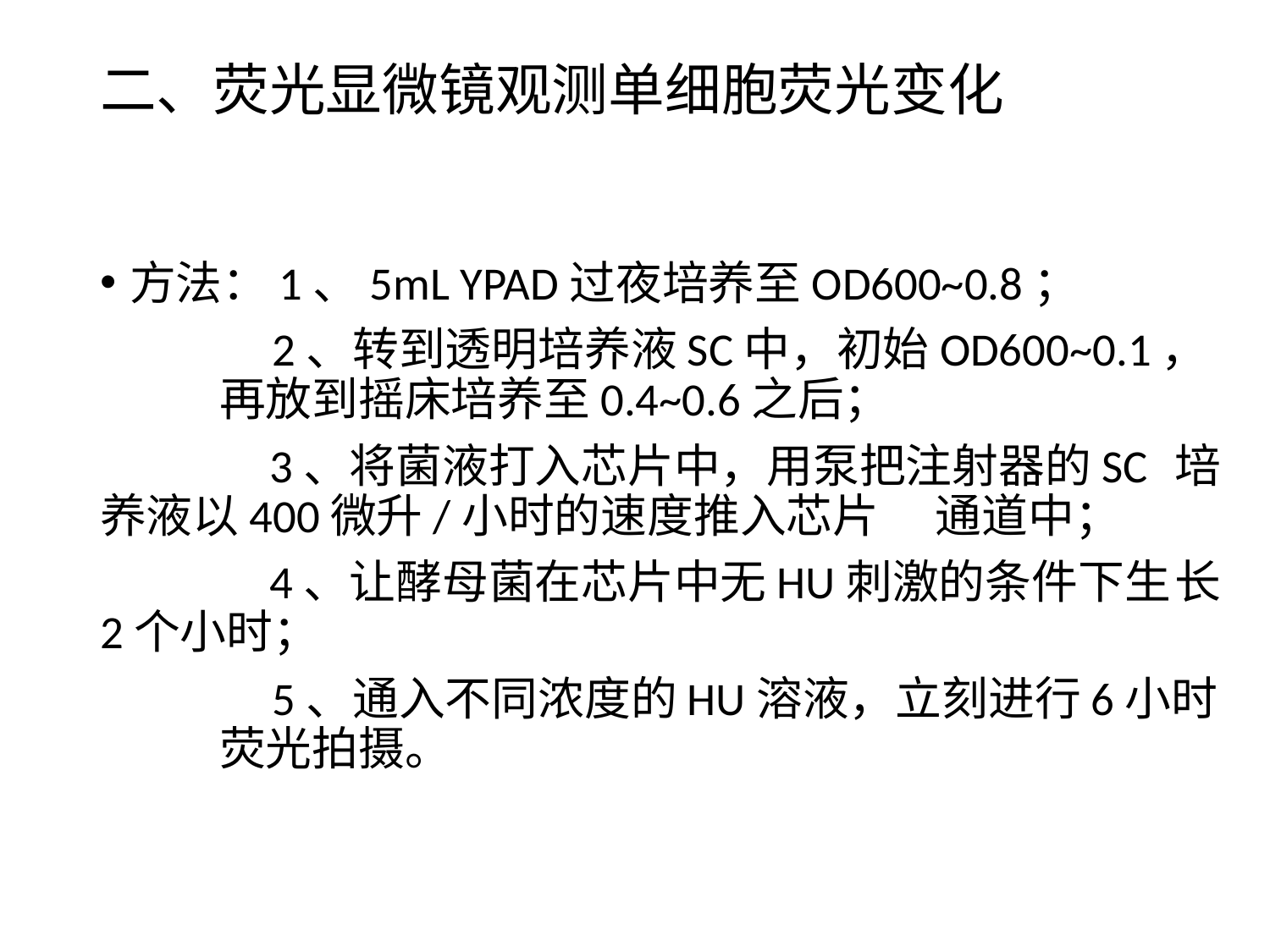

二、荧光显微镜观测单细胞荧光变化
方法：1、5mL YPAD过夜培养至OD600~0.8；
	     2、转到透明培养液SC中，初始OD600~0.1，    		再放到摇床培养至0.4~0.6之后；
                3、将菌液打入芯片中，用泵把注射器的SC		培养液以400微升/小时的速度推入芯片		通道中；
                4、让酵母菌在芯片中无HU刺激的条件下生		长2个小时；
 	     5、通入不同浓度的HU溶液，立刻进行6小时		荧光拍摄。